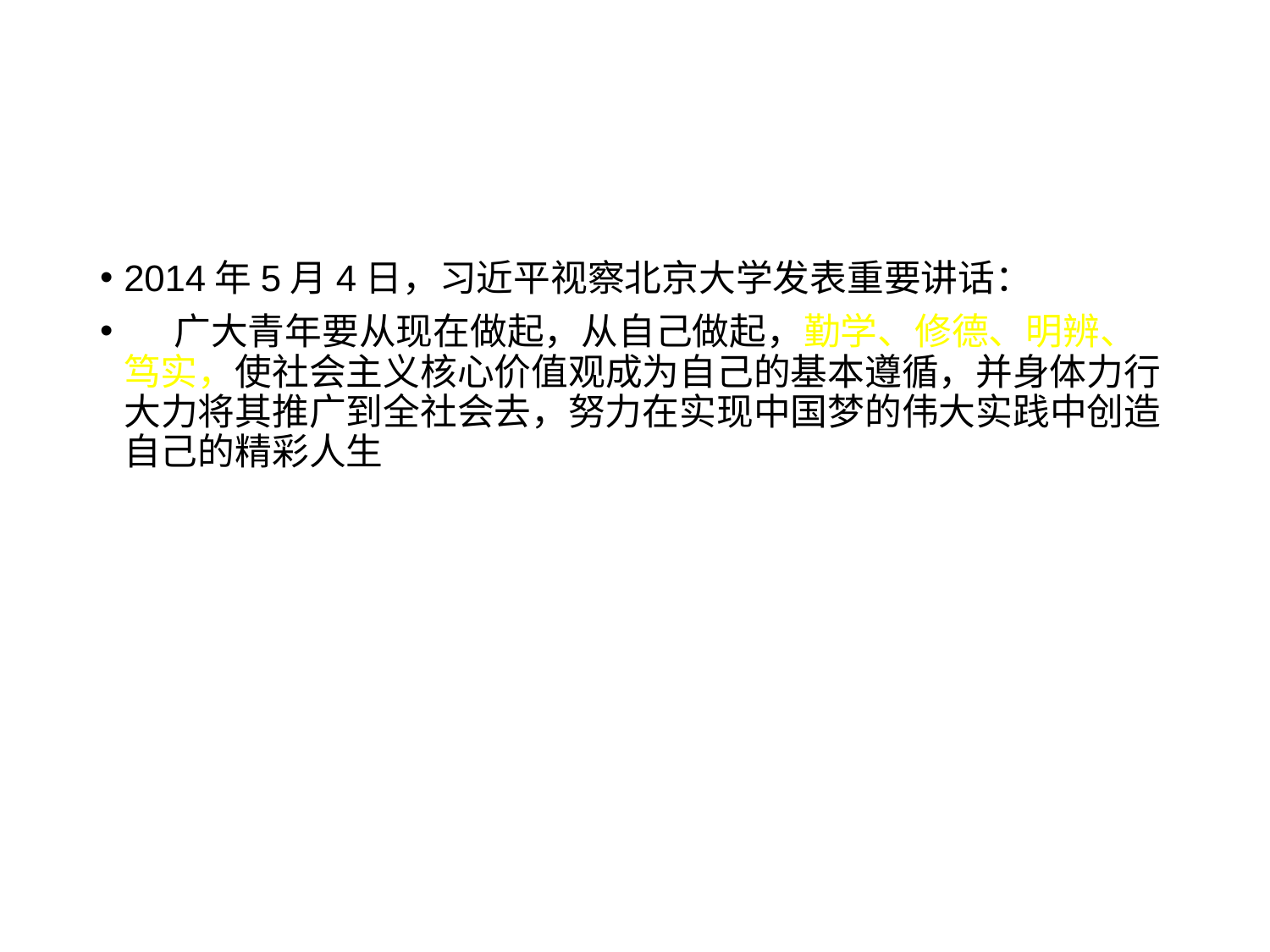

#
2014年5月4日，习近平视察北京大学发表重要讲话：
     广大青年要从现在做起，从自己做起，勤学、修德、明辨、笃实，使社会主义核心价值观成为自己的基本遵循，并身体力行大力将其推广到全社会去，努力在实现中国梦的伟大实践中创造自己的精彩人生